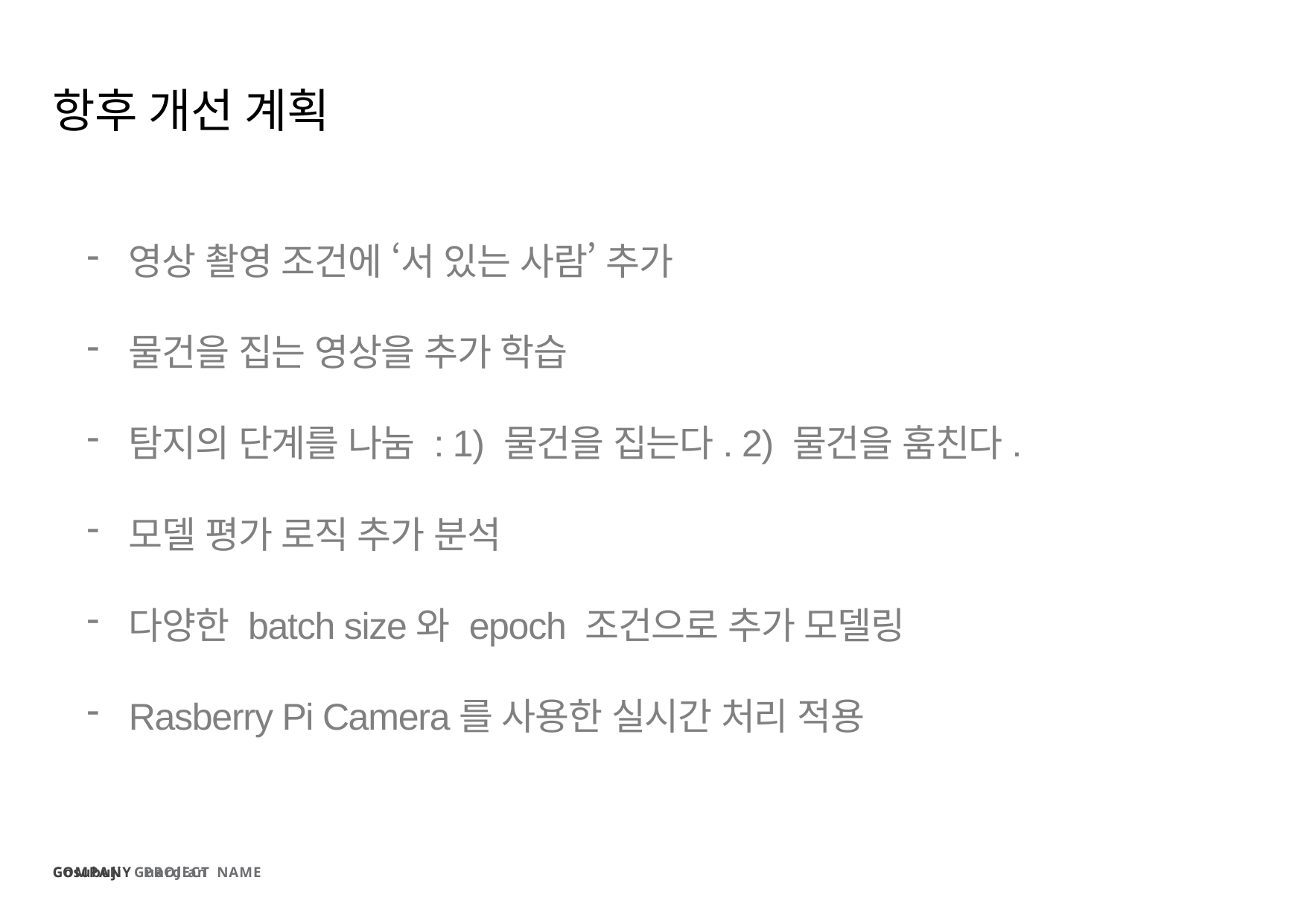

항후 개선 계획
영상 촬영 조건에 ‘서 있는 사람’ 추가
물건을 집는 영상을 추가 학습
탐지의 단계를 나눔 : 1) 물건을 집는다. 2) 물건을 훔친다.
모델 평가 로직 추가 분석
다양한 batch size와 epoch 조건으로 추가 모델링
Rasberry Pi Camera를 사용한 실시간 처리 적용
COMPANY  PROJECT NAME